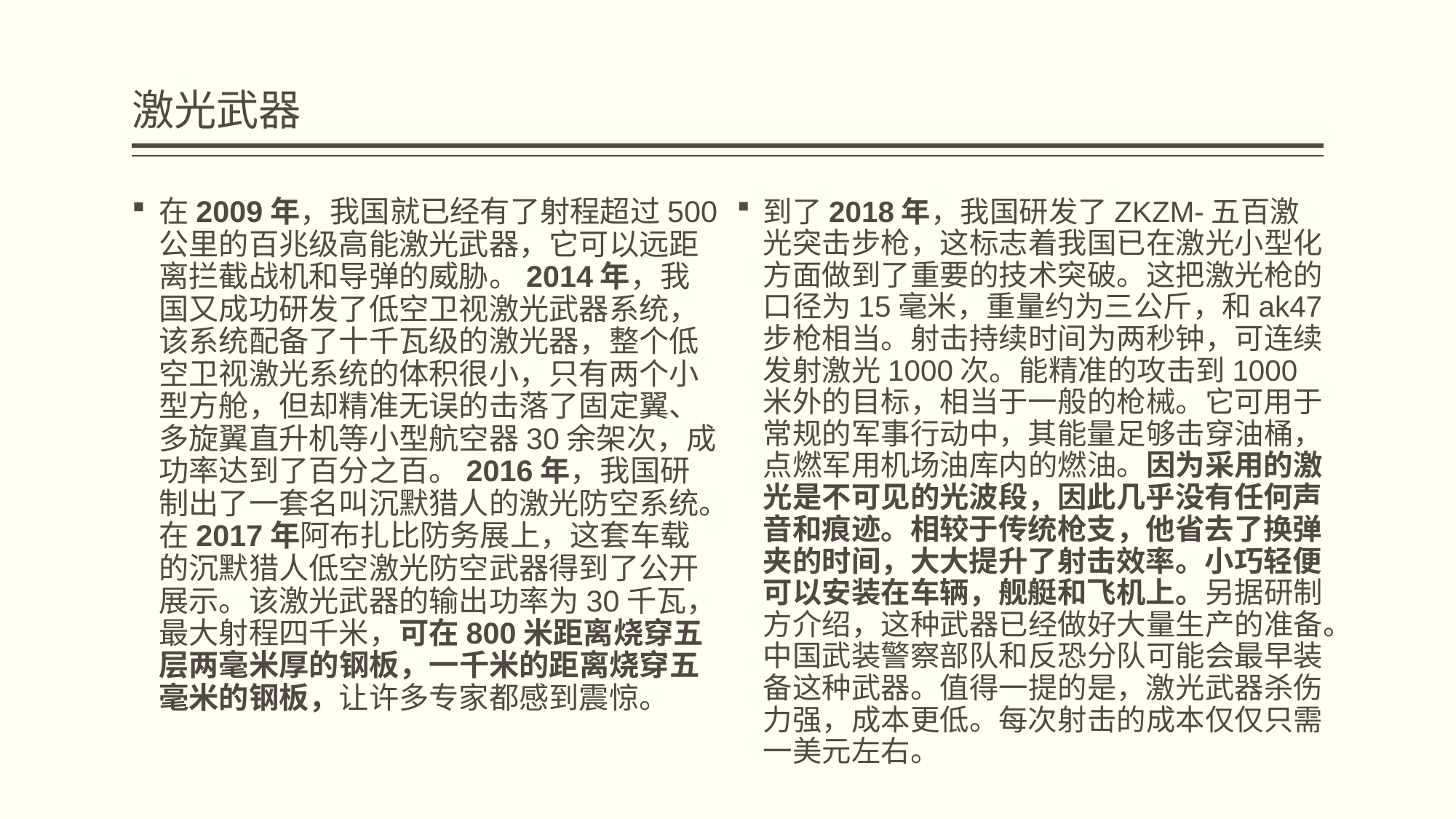

# 激光武器
在2009年，我国就已经有了射程超过500公里的百兆级高能激光武器，它可以远距离拦截战机和导弹的威胁。2014年，我国又成功研发了低空卫视激光武器系统，该系统配备了十千瓦级的激光器，整个低空卫视激光系统的体积很小，只有两个小型方舱，但却精准无误的击落了固定翼、多旋翼直升机等小型航空器30余架次，成功率达到了百分之百。2016年，我国研制出了一套名叫沉默猎人的激光防空系统。在2017年阿布扎比防务展上，这套车载的沉默猎人低空激光防空武器得到了公开展示。该激光武器的输出功率为30千瓦，最大射程四千米，可在800米距离烧穿五层两毫米厚的钢板，一千米的距离烧穿五毫米的钢板，让许多专家都感到震惊。
到了2018年，我国研发了ZKZM-五百激光突击步枪，这标志着我国已在激光小型化方面做到了重要的技术突破。这把激光枪的口径为15毫米，重量约为三公斤，和ak47步枪相当。射击持续时间为两秒钟，可连续发射激光1000次。能精准的攻击到1000米外的目标，相当于一般的枪械。它可用于常规的军事行动中，其能量足够击穿油桶，点燃军用机场油库内的燃油。因为采用的激光是不可见的光波段，因此几乎没有任何声音和痕迹。相较于传统枪支，他省去了换弹夹的时间，大大提升了射击效率。小巧轻便可以安装在车辆，舰艇和飞机上。另据研制方介绍，这种武器已经做好大量生产的准备。中国武装警察部队和反恐分队可能会最早装备这种武器。值得一提的是，激光武器杀伤力强，成本更低。每次射击的成本仅仅只需一美元左右。